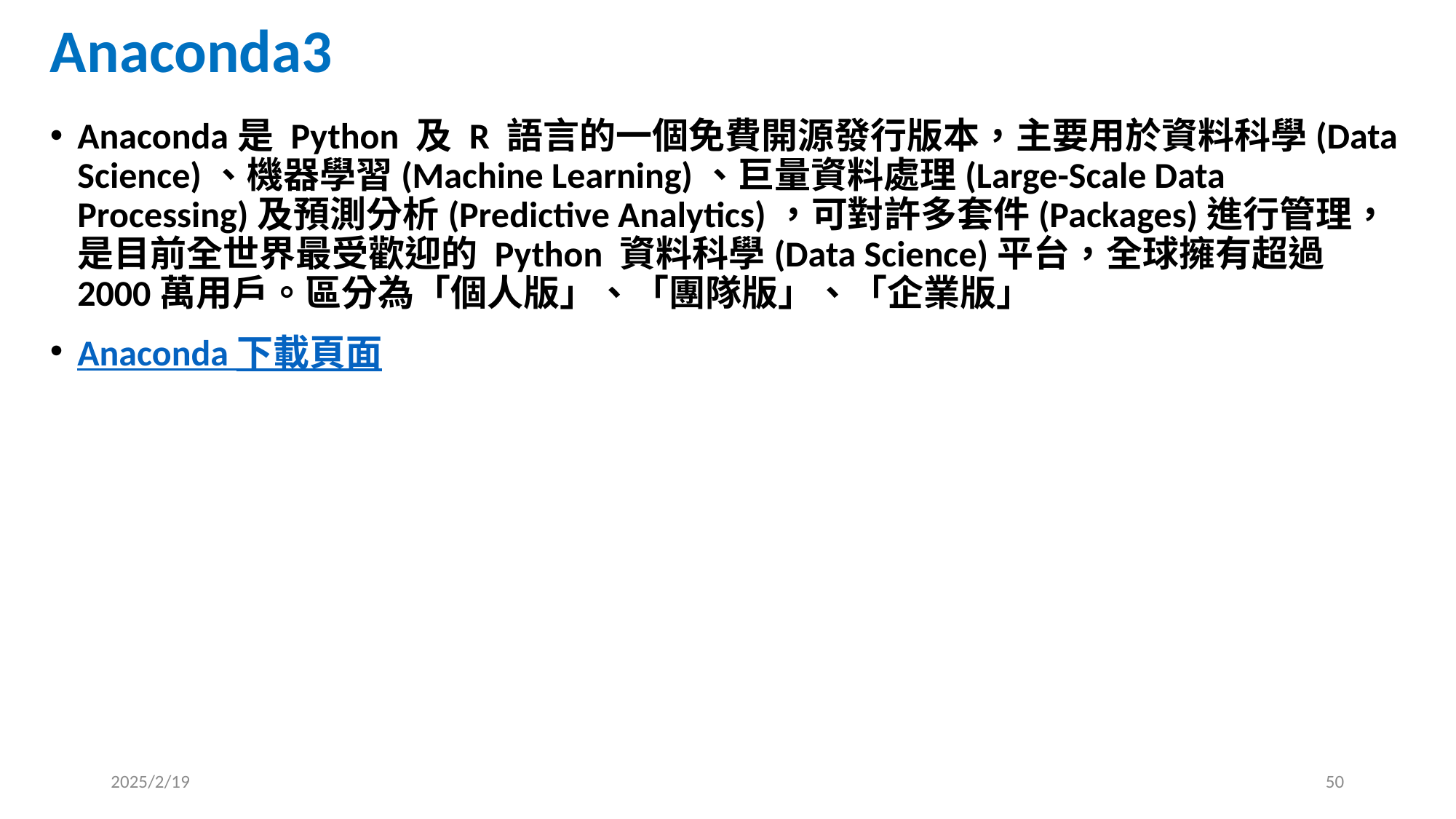

# Anaconda3
Anaconda是 Python 及 R 語言的一個免費開源發行版本，主要用於資料科學(Data Science)、機器學習(Machine Learning)、巨量資料處理(Large-Scale Data Processing)及預測分析(Predictive Analytics)，可對許多套件(Packages)進行管理，是目前全世界最受歡迎的 Python 資料科學(Data Science)平台，全球擁有超過2000萬用戶。區分為「個人版」、「團隊版」、「企業版」
Anaconda 下載頁面
2025/2/19
50